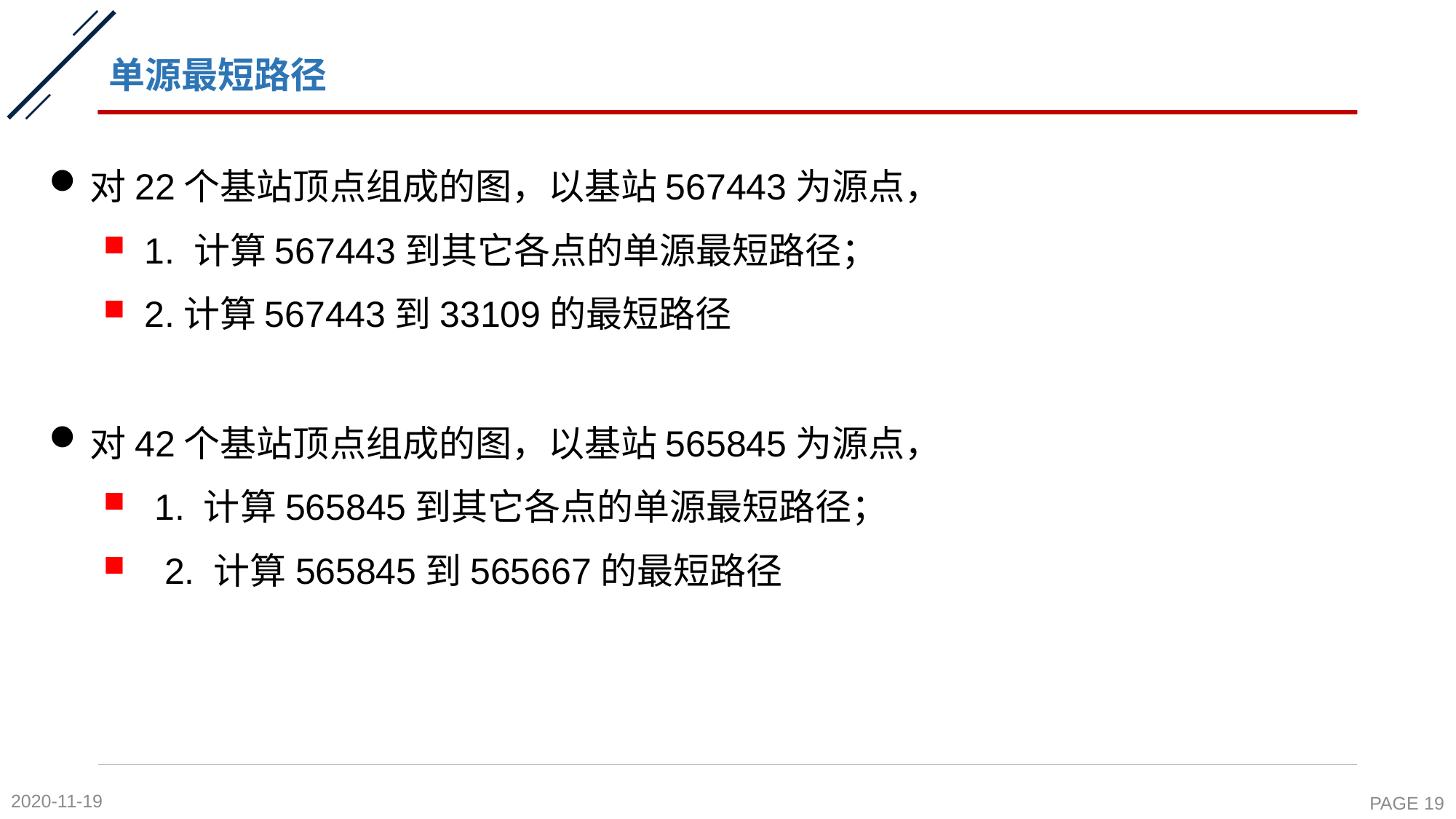

# 单源最短路径
对22个基站顶点组成的图，以基站567443为源点，
1. 计算567443到其它各点的单源最短路径；
2.计算567443到33109的最短路径

对42个基站顶点组成的图，以基站565845为源点，
 1. 计算565845到其它各点的单源最短路径；
  2. 计算565845到565667的最短路径

2020-11-19
PAGE 19